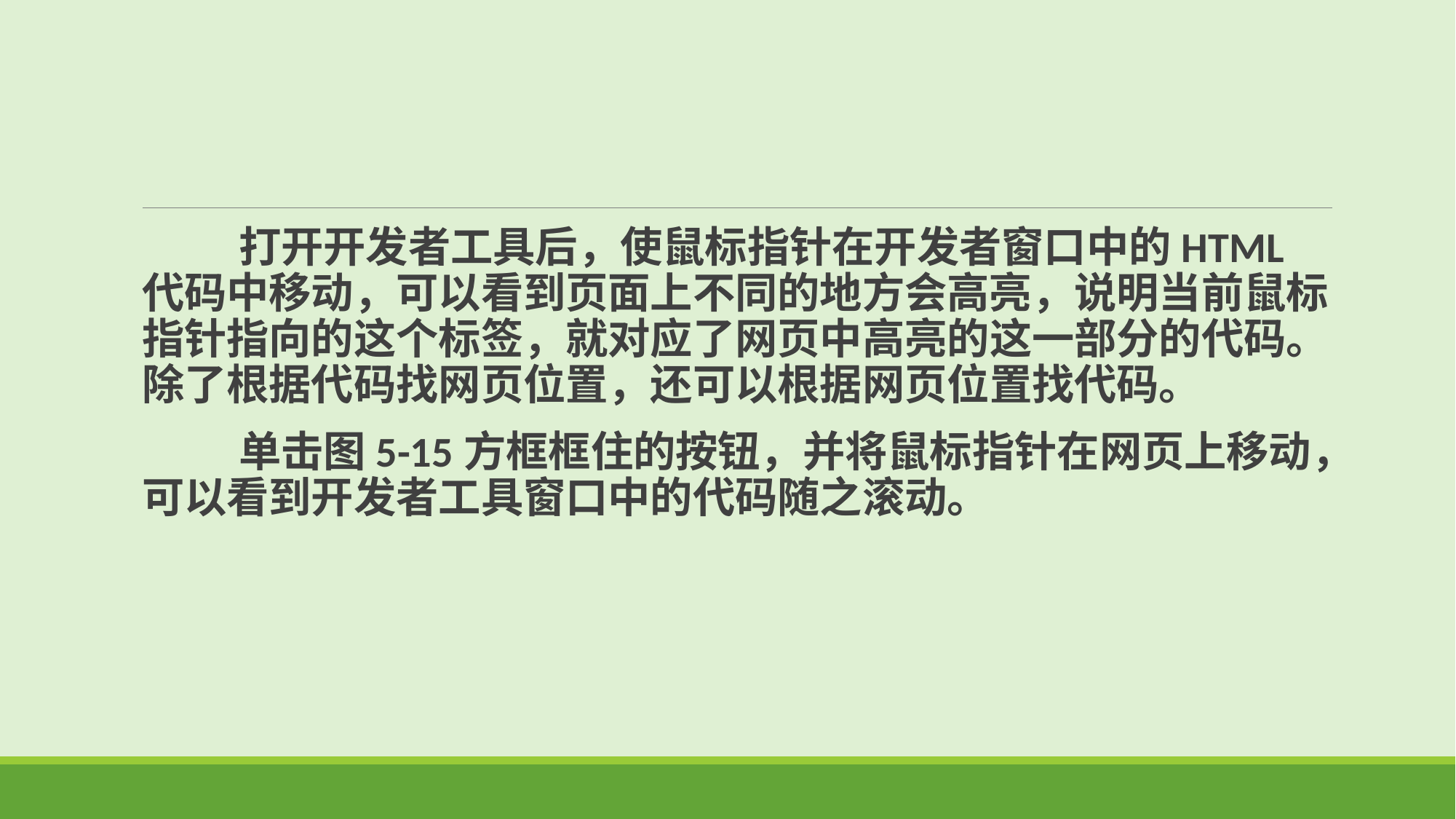

打开开发者工具后，使鼠标指针在开发者窗口中的HTML代码中移动，可以看到页面上不同的地方会高亮，说明当前鼠标指针指向的这个标签，就对应了网页中高亮的这一部分的代码。除了根据代码找网页位置，还可以根据网页位置找代码。
         单击图5-15方框框住的按钮，并将鼠标指针在网页上移动，可以看到开发者工具窗口中的代码随之滚动。